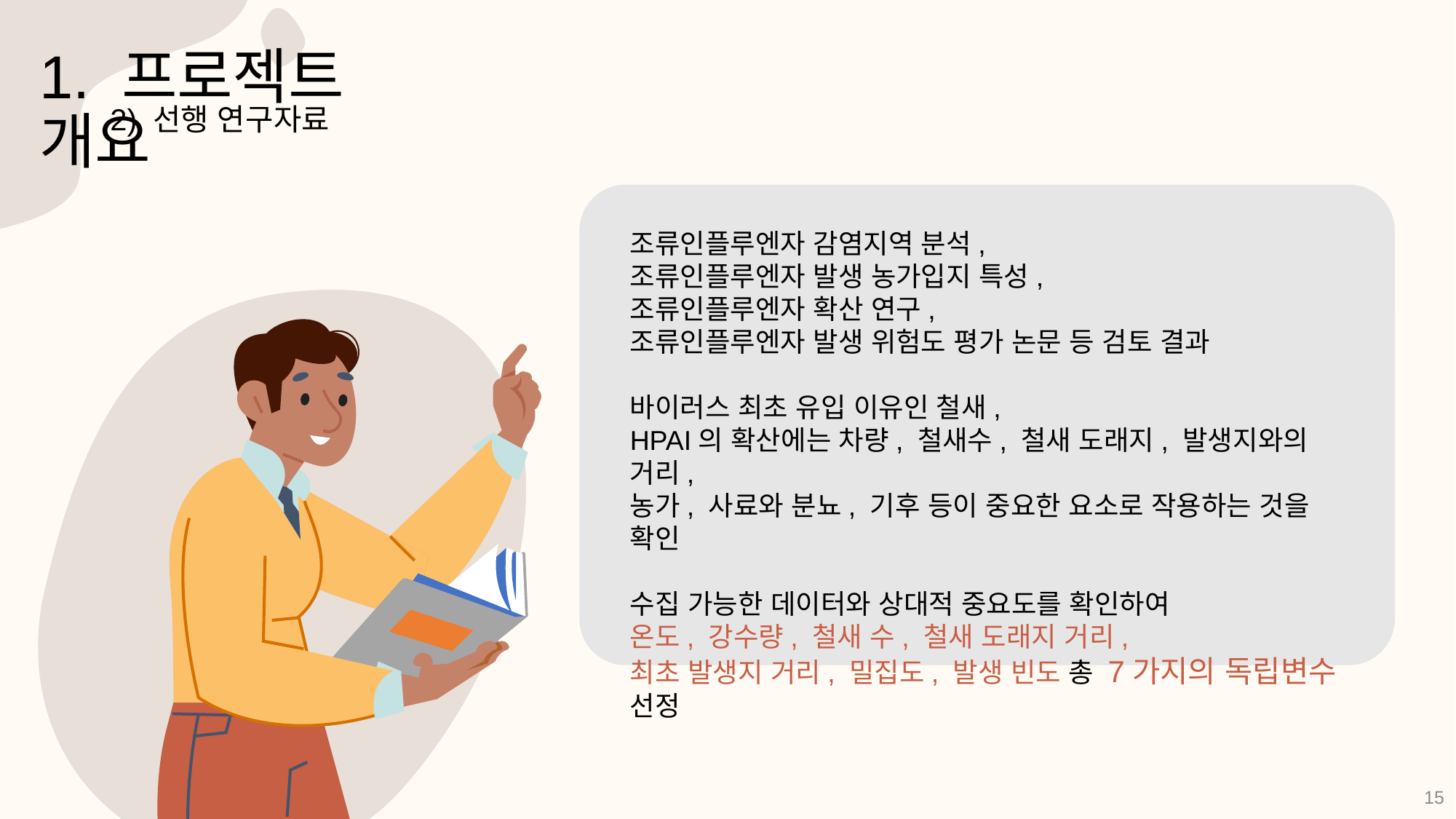

1. 프로젝트 개요
2) 선행 연구자료

조류인플루엔자 감염지역 분석,
조류인플루엔자 발생 농가입지 특성,
조류인플루엔자 확산 연구,
조류인플루엔자 발생 위험도 평가 논문 등 검토 결과

바이러스 최초 유입 이유인 철새,
HPAI의 확산에는 차량, 철새수, 철새 도래지, 발생지와의 거리,
농가, 사료와 분뇨, 기후 등이 중요한 요소로 작용하는 것을 확인

수집 가능한 데이터와 상대적 중요도를 확인하여
온도, 강수량, 철새 수, 철새 도래지 거리,
최초 발생지 거리, 밀집도, 발생 빈도 총 7가지의 독립변수 선정

15